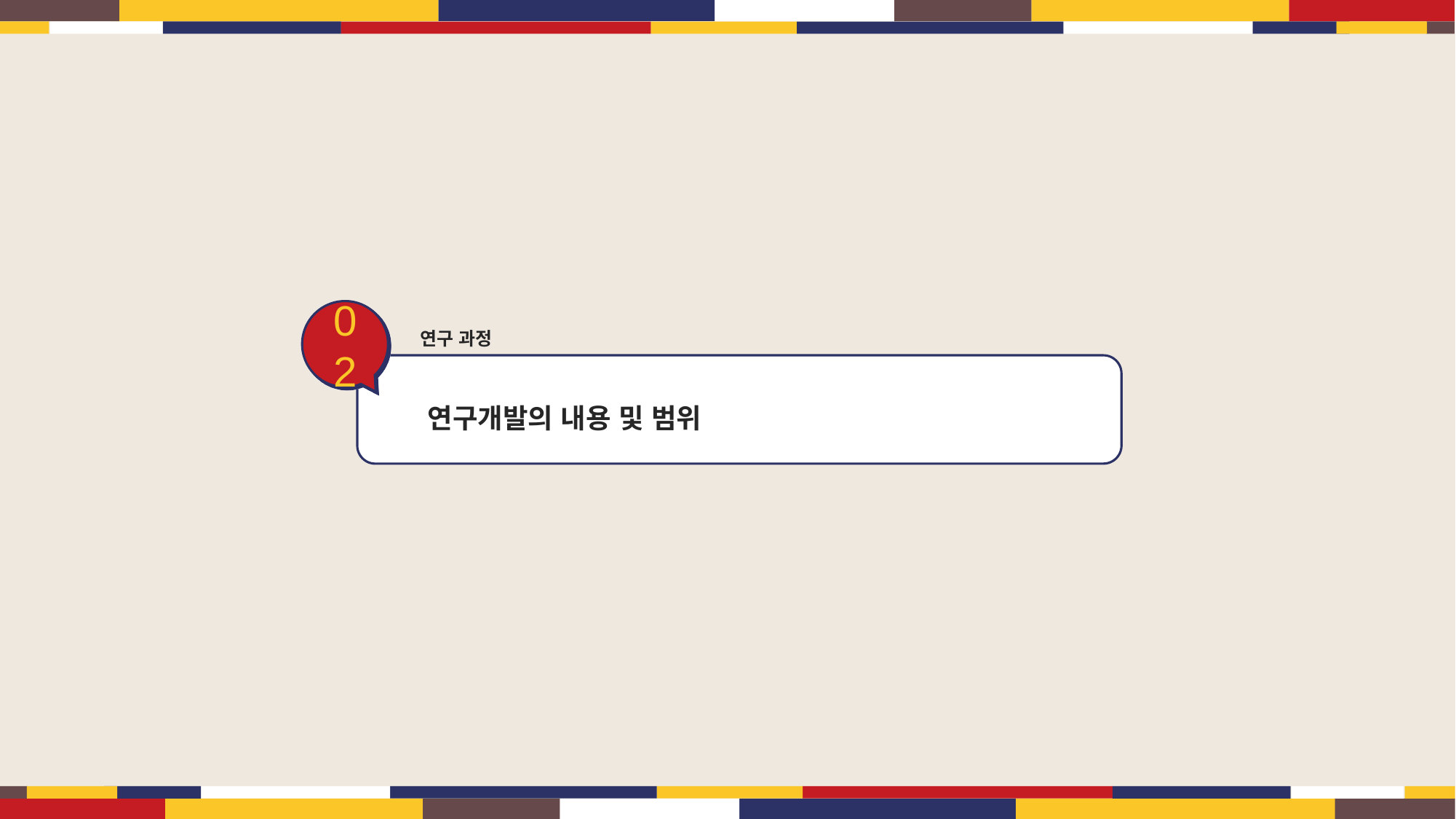

02
연구 과정
연구개발의 내용 및 범위